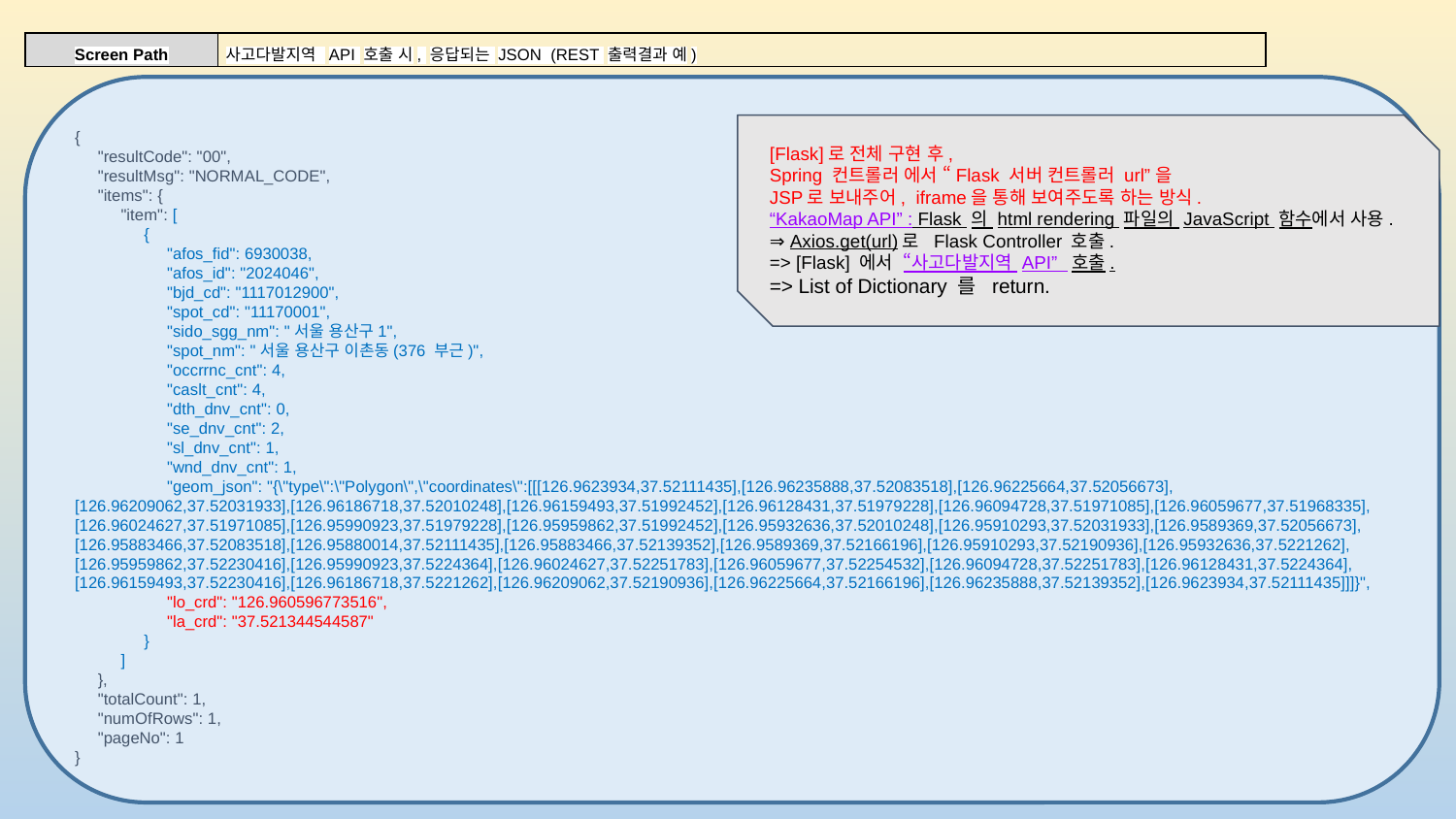

| Screen Path | 사고다발지역 API 호출 시, 응답되는 JSON (REST 출력결과 예) |
| --- | --- |

{
     "resultCode": "00",
     "resultMsg": "NORMAL_CODE",
     "items": {
          "item": [
               {
                    "afos_fid": 6930038,
                    "afos_id": "2024046",
                    "bjd_cd": "1117012900",
                    "spot_cd": "11170001",
                    "sido_sgg_nm": "서울 용산구1",
                    "spot_nm": "서울 용산구 이촌동(376 부근)",
                    "occrrnc_cnt": 4,
                    "caslt_cnt": 4,
                    "dth_dnv_cnt": 0,
                    "se_dnv_cnt": 2,
                    "sl_dnv_cnt": 1,
                    "wnd_dnv_cnt": 1,
                    "geom_json": "{\"type\":\"Polygon\",\"coordinates\":[[[126.9623934,37.52111435],[126.96235888,37.52083518],[126.96225664,37.52056673],[126.96209062,37.52031933],[126.96186718,37.52010248],[126.96159493,37.51992452],[126.96128431,37.51979228],[126.96094728,37.51971085],[126.96059677,37.51968335],[126.96024627,37.51971085],[126.95990923,37.51979228],[126.95959862,37.51992452],[126.95932636,37.52010248],[126.95910293,37.52031933],[126.9589369,37.52056673],[126.95883466,37.52083518],[126.95880014,37.52111435],[126.95883466,37.52139352],[126.9589369,37.52166196],[126.95910293,37.52190936],[126.95932636,37.5221262],[126.95959862,37.52230416],[126.95990923,37.5224364],[126.96024627,37.52251783],[126.96059677,37.52254532],[126.96094728,37.52251783],[126.96128431,37.5224364],[126.96159493,37.52230416],[126.96186718,37.5221262],[126.96209062,37.52190936],[126.96225664,37.52166196],[126.96235888,37.52139352],[126.9623934,37.52111435]]]}",
                    "lo_crd": "126.960596773516",
                    "la_crd": "37.521344544587"
               }
          ]
     },
     "totalCount": 1,
     "numOfRows": 1,
     "pageNo": 1
}

[Flask]로 전체 구현 후,
Spring 컨트롤러 에서 “Flask 서버 컨트롤러 url”을
JSP로 보내주어,  iframe을 통해 보여주도록 하는 방식.
“KakaoMap API” : Flask 의 html rendering 파일의 JavaScript 함수에서 사용.
⇒ Axios.get(url)로  Flask Controller 호출.
=> [Flask] 에서  “사고다발지역 API”  호출.
=> List of Dictionary 를  return.

< html 파일>
< python 파일>
19